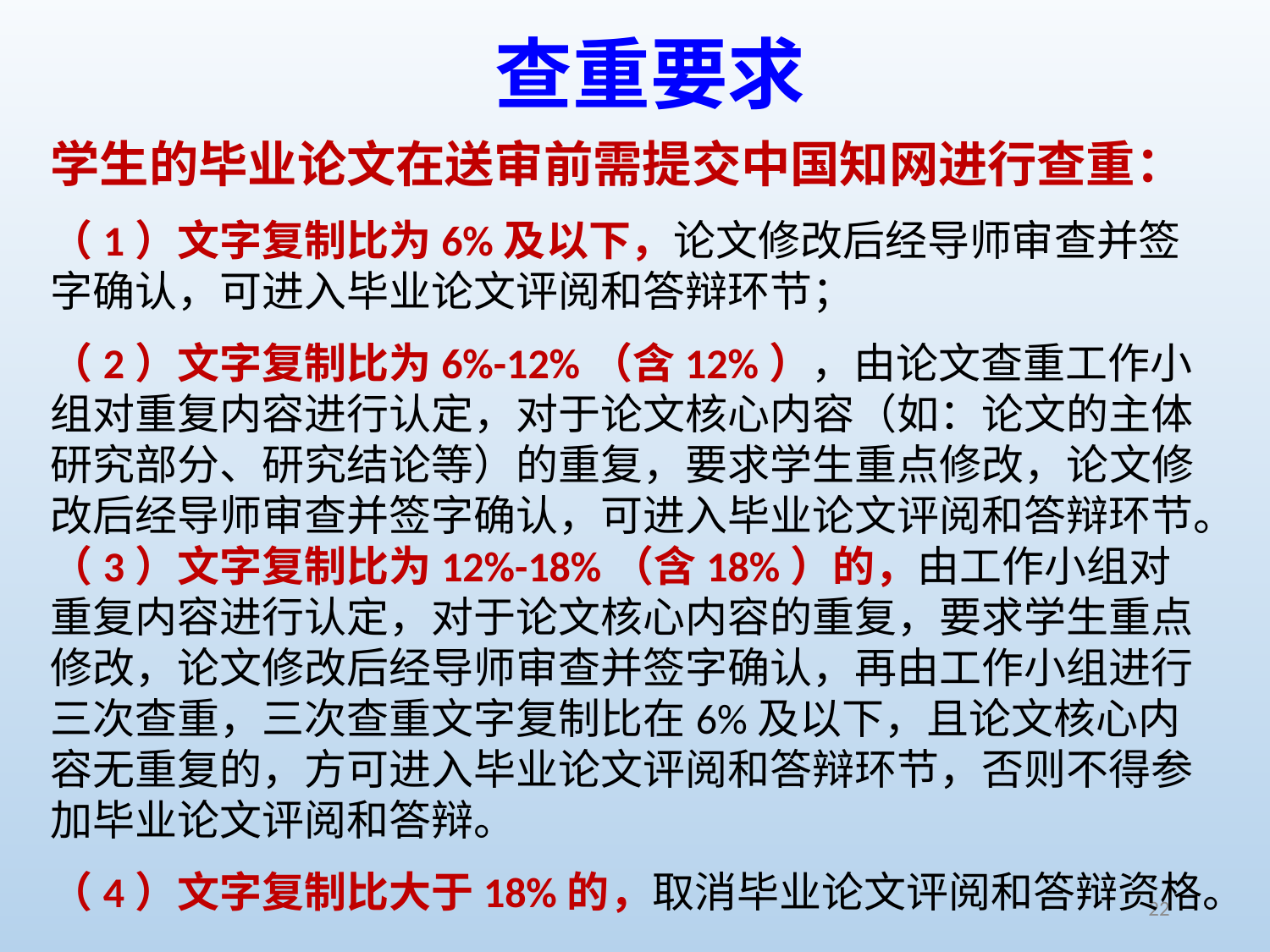

# 查重要求
学生的毕业论文在送审前需提交中国知网进行查重：
（1）文字复制比为6%及以下，论文修改后经导师审查并签字确认，可进入毕业论文评阅和答辩环节；
（2）文字复制比为6%-12%（含12%），由论文查重工作小组对重复内容进行认定，对于论文核心内容（如：论文的主体研究部分、研究结论等）的重复，要求学生重点修改，论文修改后经导师审查并签字确认，可进入毕业论文评阅和答辩环节。（3）文字复制比为12%-18%（含18%）的，由工作小组对重复内容进行认定，对于论文核心内容的重复，要求学生重点修改，论文修改后经导师审查并签字确认，再由工作小组进行三次查重，三次查重文字复制比在6%及以下，且论文核心内容无重复的，方可进入毕业论文评阅和答辩环节，否则不得参加毕业论文评阅和答辩。
（4）文字复制比大于18%的，取消毕业论文评阅和答辩资格。
22